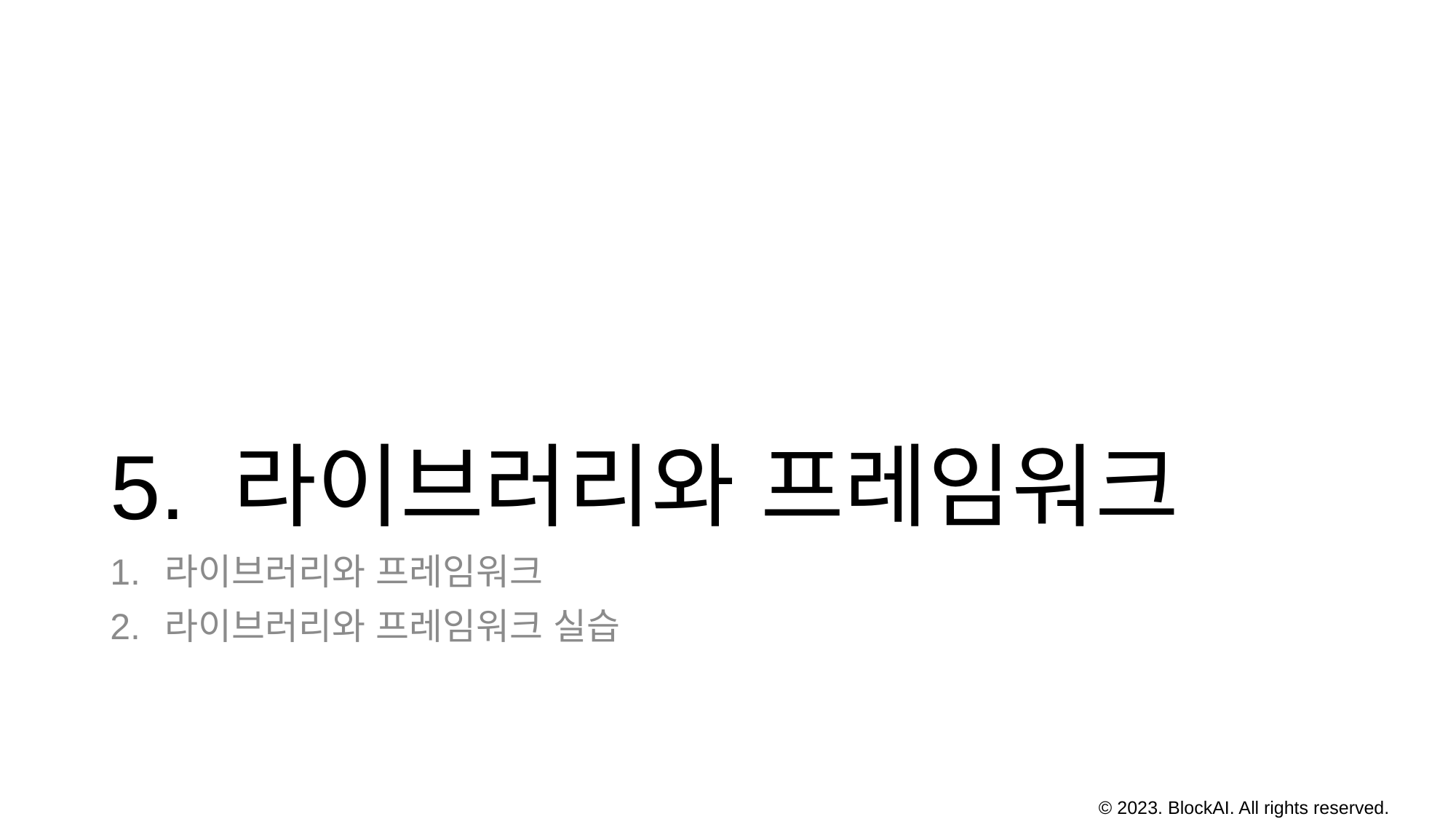

# 5. 라이브러리와 프레임워크
라이브러리와 프레임워크
라이브러리와 프레임워크 실습